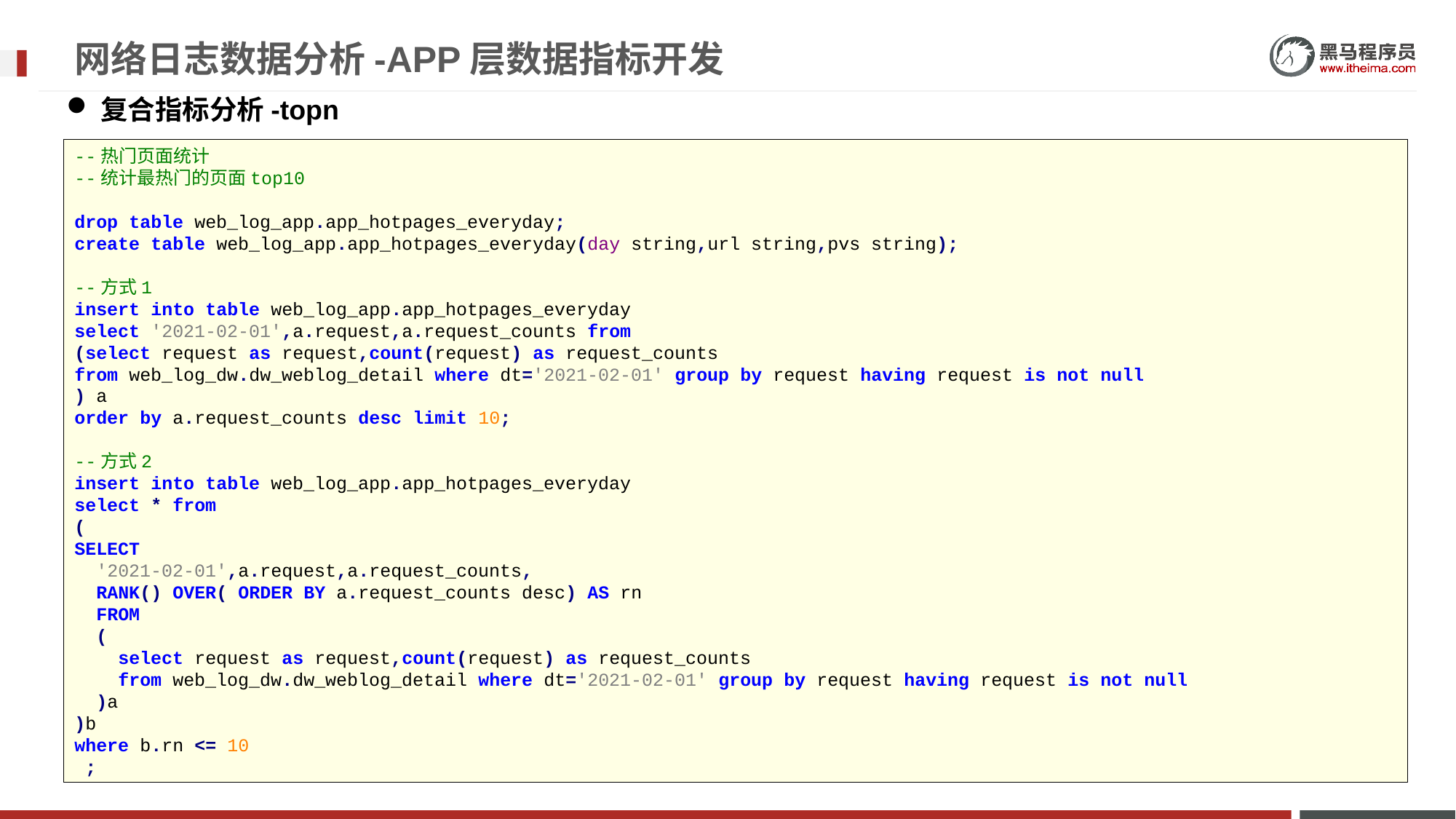

# 网络日志数据分析-APP层数据指标开发
复合指标分析-topn
--热门页面统计
--统计最热门的页面top10

drop table web_log_app.app_hotpages_everyday;
create table web_log_app.app_hotpages_everyday(day string,url string,pvs string);

--方式1
insert into table web_log_app.app_hotpages_everyday
select '2021-02-01',a.request,a.request_counts from
(select request as request,count(request) as request_counts
from web_log_dw.dw_weblog_detail where dt='2021-02-01' group by request having request is not null
) a
order by a.request_counts desc limit 10;

--方式2
insert into table web_log_app.app_hotpages_everyday
select * from
(
SELECT
  '2021-02-01',a.request,a.request_counts,
  RANK() OVER( ORDER BY a.request_counts desc) AS rn
  FROM
  (
    select request as request,count(request) as request_counts
    from web_log_dw.dw_weblog_detail where dt='2021-02-01' group by request having request is not null
  )a
)b
where b.rn <= 10
 ;